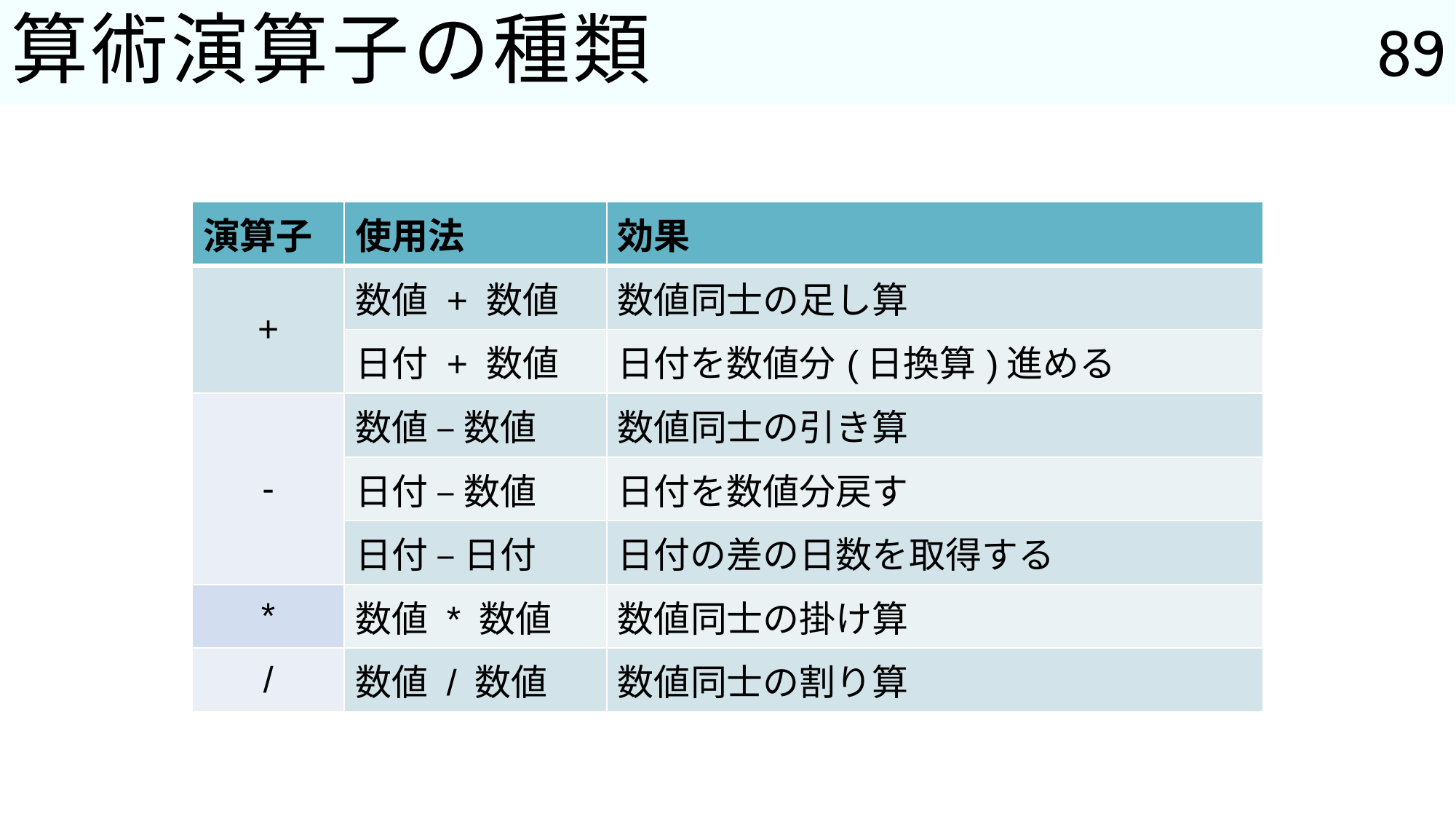

89
# 算術演算子の種類
| 演算子 | 使用法 | 効果 |
| --- | --- | --- |
| + | 数値 + 数値 | 数値同士の足し算 |
|  | 日付 + 数値 | 日付を数値分(日換算)進める |
| - | 数値 – 数値 | 数値同士の引き算 |
|  | 日付 – 数値 | 日付を数値分戻す |
|  | 日付 – 日付 | 日付の差の日数を取得する |
| \* | 数値 \* 数値 | 数値同士の掛け算 |
| / | 数値 / 数値 | 数値同士の割り算 |